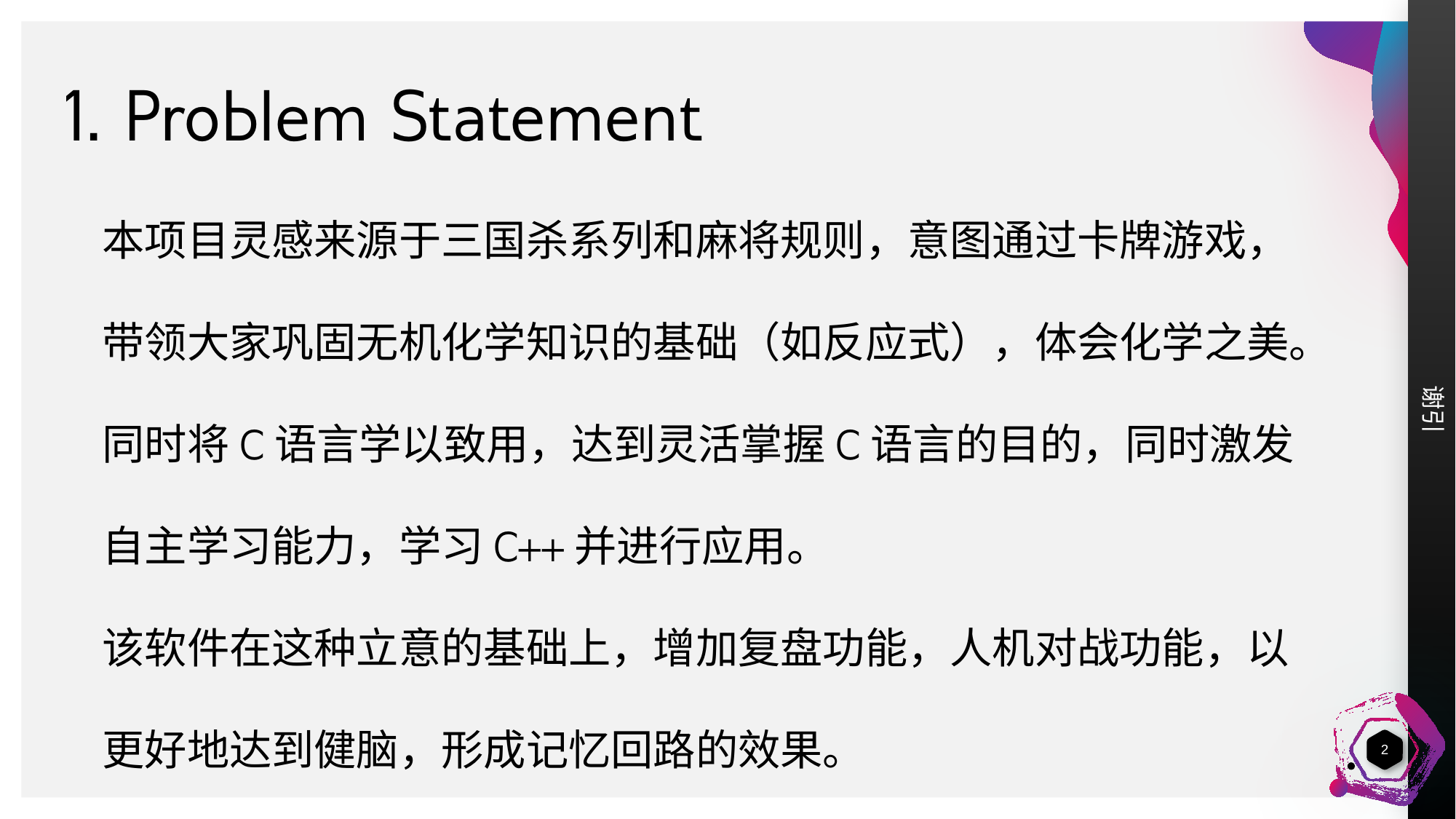

1. Problem Statement
本项目灵感来源于三国杀系列和麻将规则，意图通过卡牌游戏，带领大家巩固无机化学知识的基础（如反应式），体会化学之美。同时将C语言学以致用，达到灵活掌握C语言的目的，同时激发自主学习能力，学习C++并进行应用。
该软件在这种立意的基础上，增加复盘功能，人机对战功能，以更好地达到健脑，形成记忆回路的效果。

2